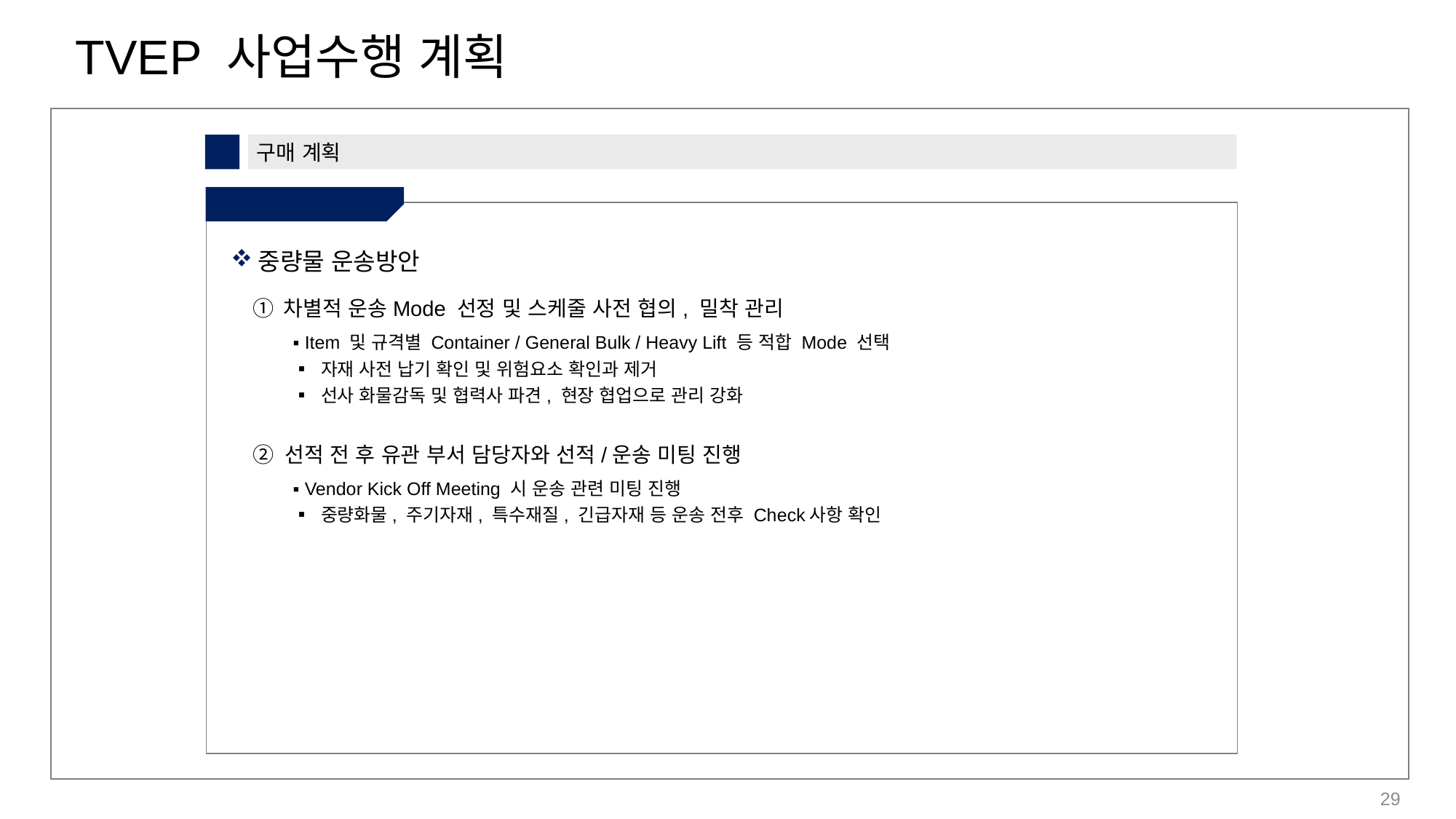

5
구매 계획
③ 자재 운송 계획

중량물 운송방안
① 차별적 운송Mode 선정 및 스케줄 사전 협의, 밀착 관리
        ▪ Item 및 규격별 Container / General Bulk / Heavy Lift 등 적합 Mode 선택
        ▪ 자재 사전 납기 확인 및 위험요소 확인과 제거
        ▪ 선사 화물감독 및 협력사 파견, 현장 협업으로 관리 강화

② 선적 전 후 유관 부서 담당자와 선적/운송 미팅 진행
        ▪ Vendor Kick Off Meeting 시 운송 관련 미팅 진행
        ▪ 중량화물, 주기자재, 특수재질, 긴급자재 등 운송 전후 Check사항 확인

29